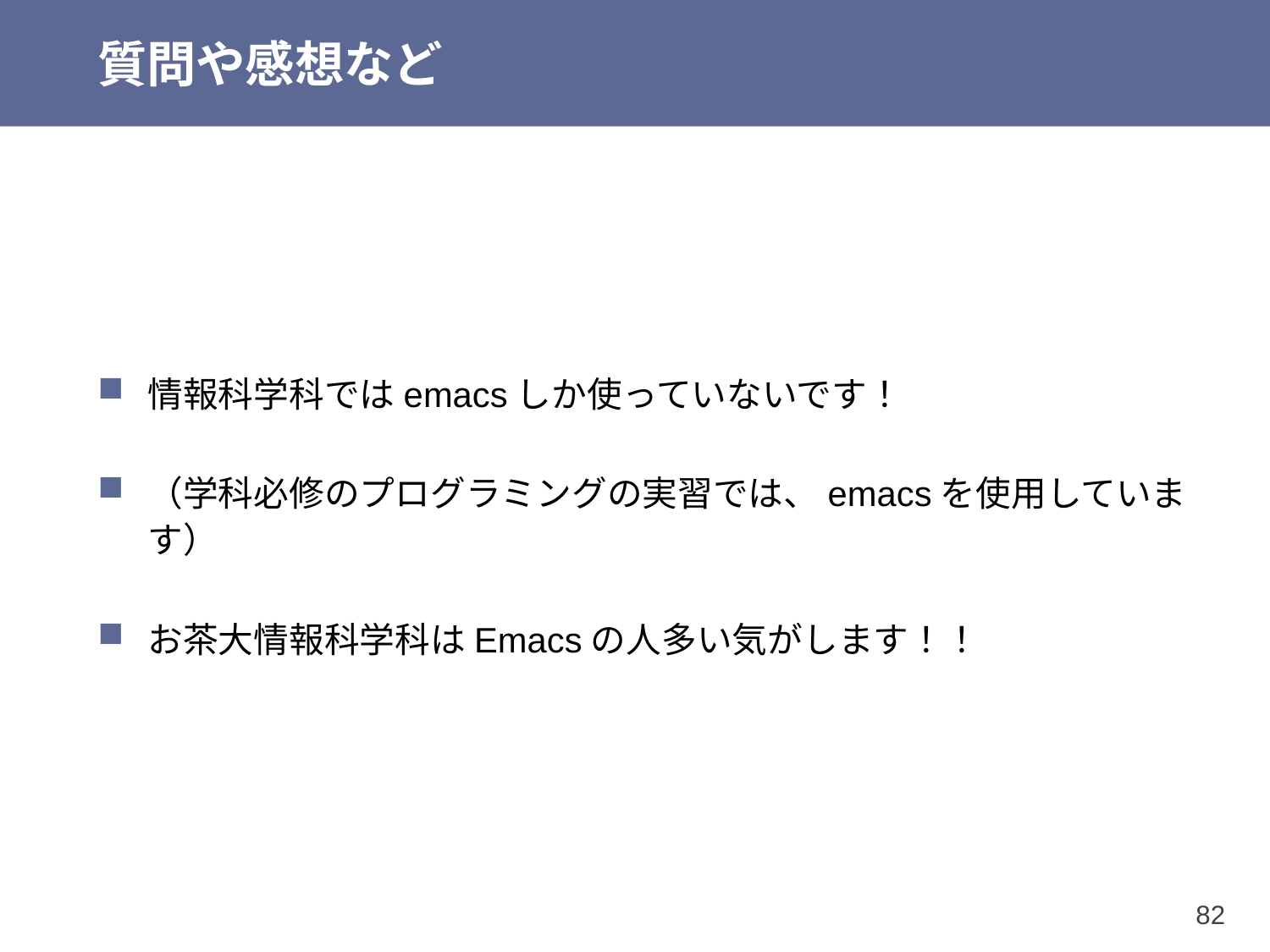

# 質問や感想など
情報科学科ではemacsしか使っていないです！
（学科必修のプログラミングの実習では、emacsを使用しています）
お茶大情報科学科はEmacsの人多い気がします！！